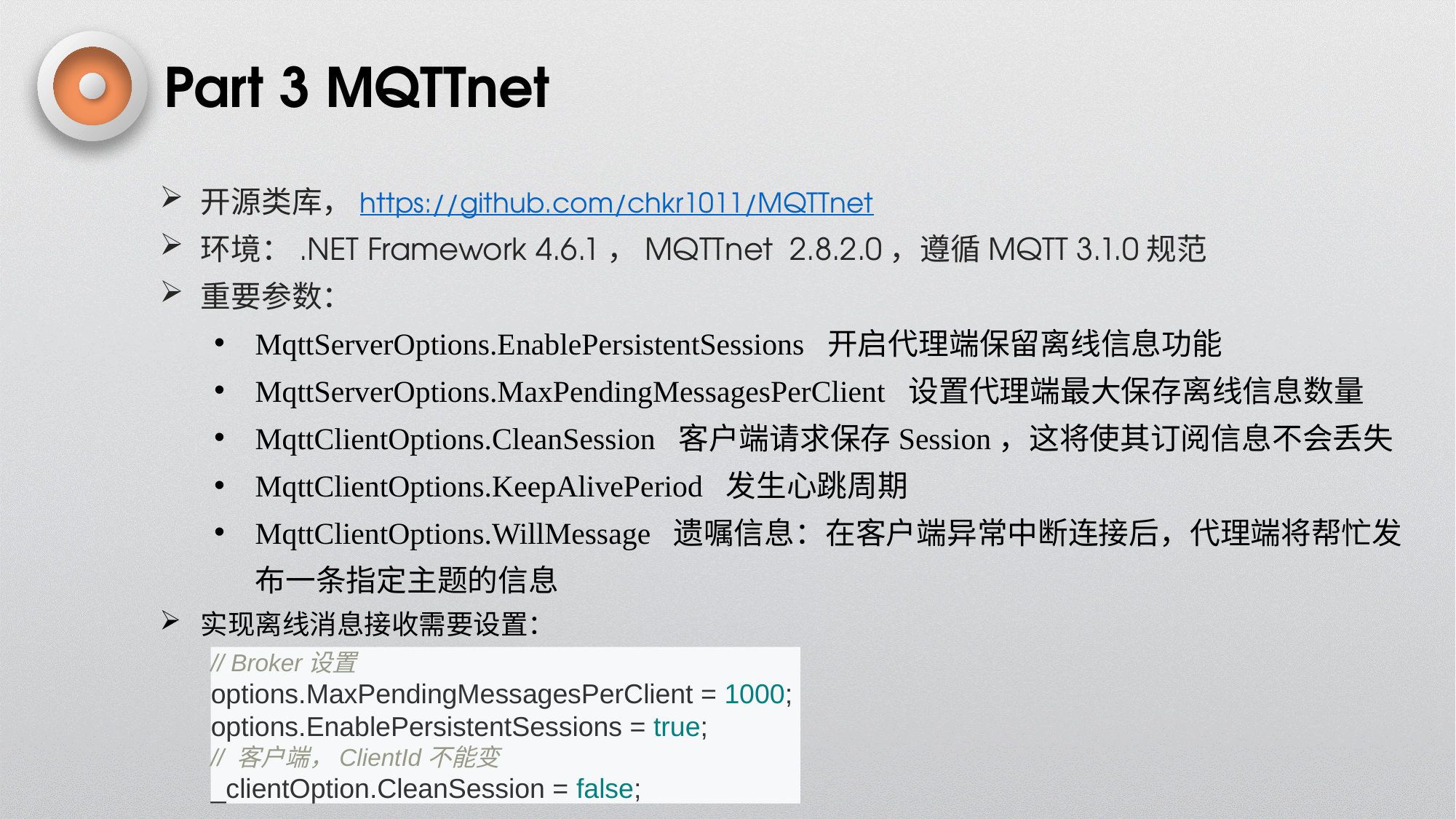

Part 3 MQTTnet
开源类库，https://github.com/chkr1011/MQTTnet
环境：.NET Framework 4.6.1，MQTTnet  2.8.2.0，遵循MQTT 3.1.0规范
重要参数：
MqttServerOptions.EnablePersistentSessions  开启代理端保留离线信息功能
MqttServerOptions.MaxPendingMessagesPerClient  设置代理端最大保存离线信息数量
MqttClientOptions.CleanSession  客户端请求保存Session，这将使其订阅信息不会丢失
MqttClientOptions.KeepAlivePeriod  发生心跳周期
MqttClientOptions.WillMessage  遗嘱信息：在客户端异常中断连接后，代理端将帮忙发布一条指定主题的信息
实现离线消息接收需要设置：

// Broker设置
options.MaxPendingMessagesPerClient = 1000;
options.EnablePersistentSessions = true;
// 客户端，ClientId不能变
_clientOption.CleanSession = false;